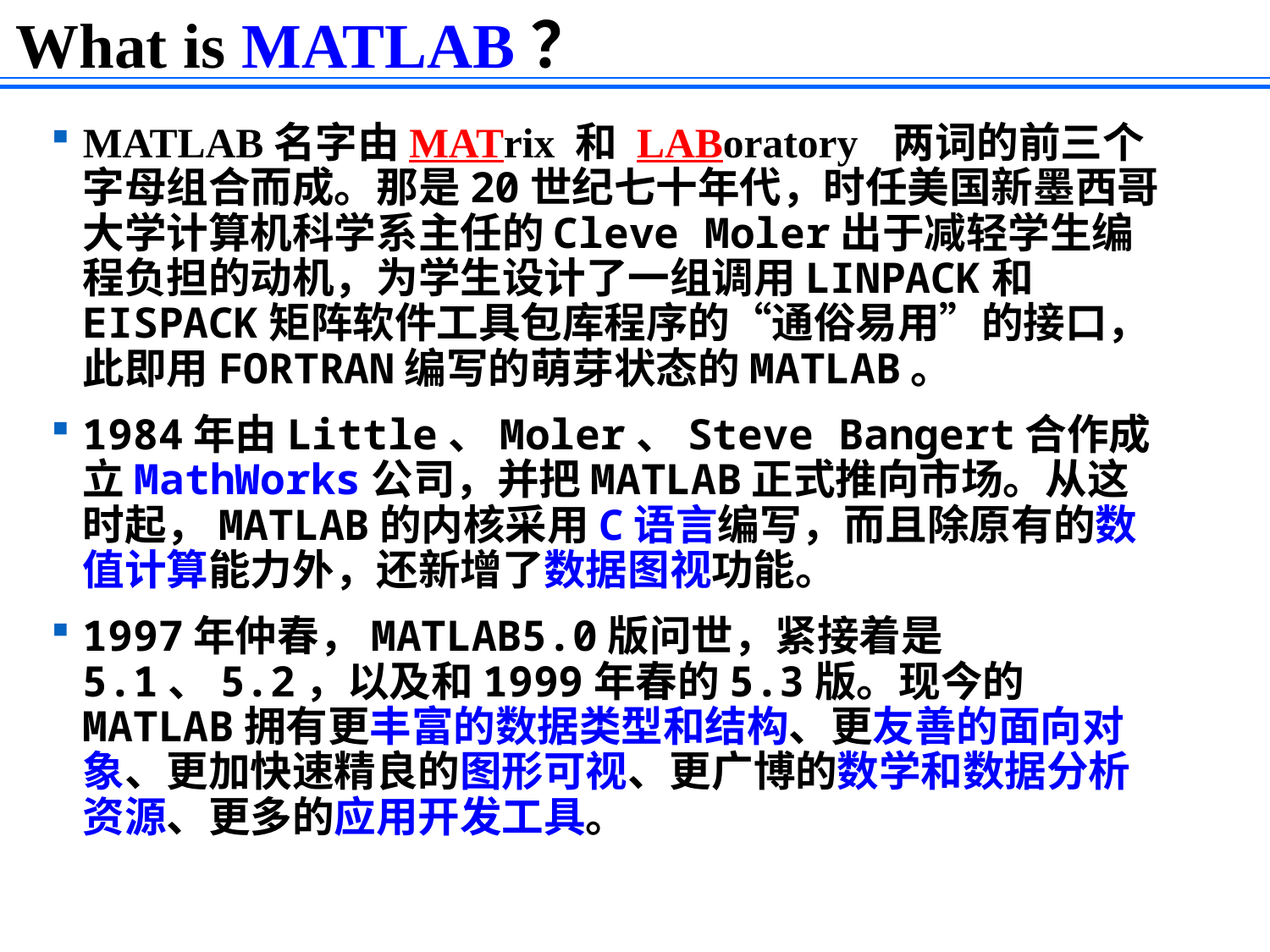

What is MATLAB？

MATLAB名字由MATrix 和 LABoratory 两词的前三个字母组合而成。那是20世纪七十年代，时任美国新墨西哥大学计算机科学系主任的Cleve Moler出于减轻学生编程负担的动机，为学生设计了一组调用LINPACK和EISPACK矩阵软件工具包库程序的“通俗易用”的接口，此即用FORTRAN编写的萌芽状态的MATLAB。
1984年由Little、Moler、Steve Bangert合作成立MathWorks公司，并把MATLAB正式推向市场。从这时起，MATLAB的内核采用C语言编写，而且除原有的数值计算能力外，还新增了数据图视功能。
1997年仲春，MATLAB5.0版问世，紧接着是5.1、5.2，以及和1999年春的5.3版。现今的MATLAB拥有更丰富的数据类型和结构、更友善的面向对象、更加快速精良的图形可视、更广博的数学和数据分析资源、更多的应用开发工具。